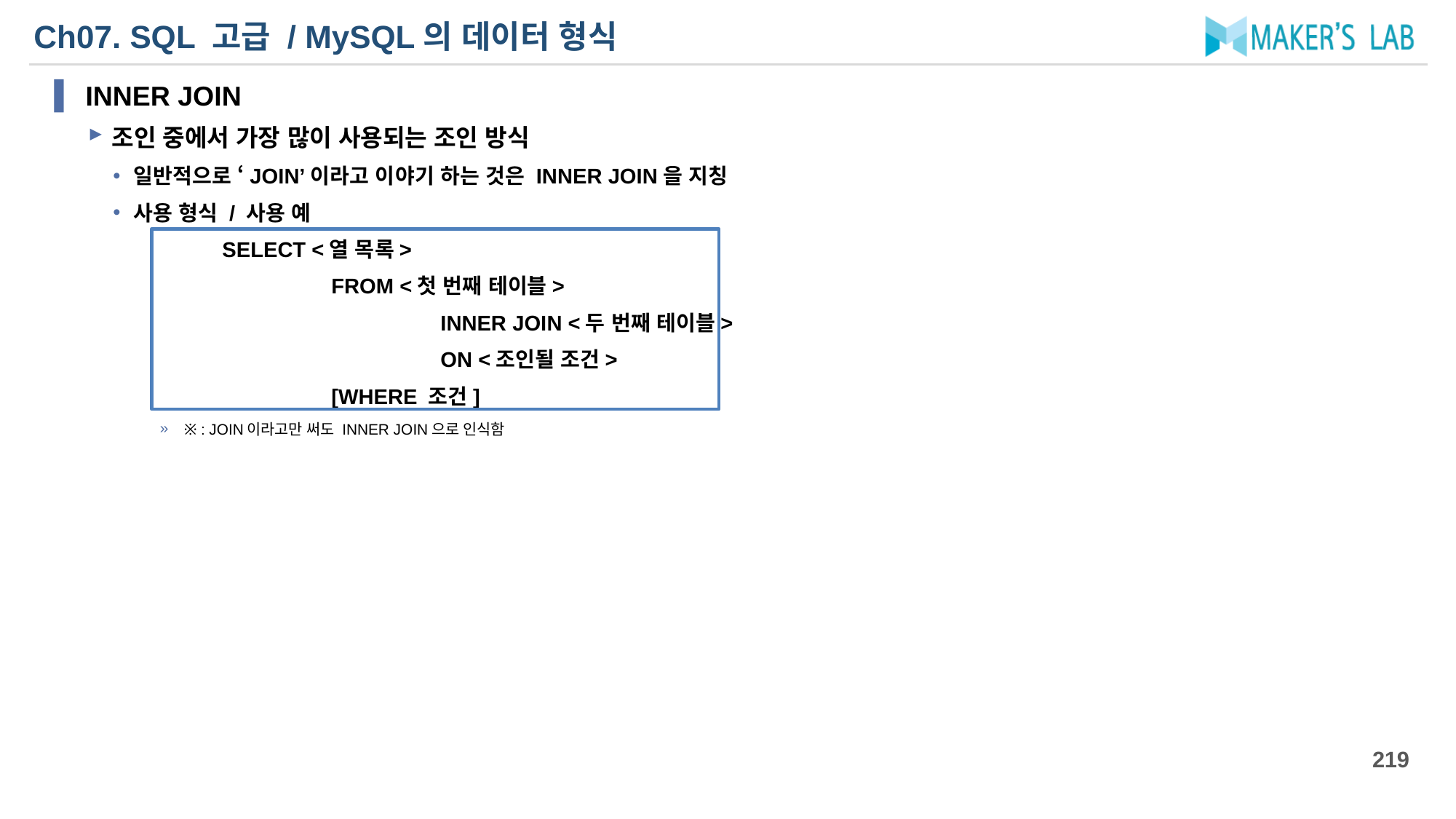

# Ch07. SQL 고급 / MySQL의 데이터 형식
INNER JOIN
조인 중에서 가장 많이 사용되는 조인 방식
일반적으로 ‘JOIN’이라고 이야기 하는 것은 INNER JOIN을 지칭
사용 형식 / 사용 예
	SELECT <열 목록>
		FROM <첫 번째 테이블>
			INNER JOIN <두 번째 테이블>
			ON <조인될 조건>
		[WHERE 조건]
※ : JOIN이라고만 써도 INNER JOIN으로 인식함

219